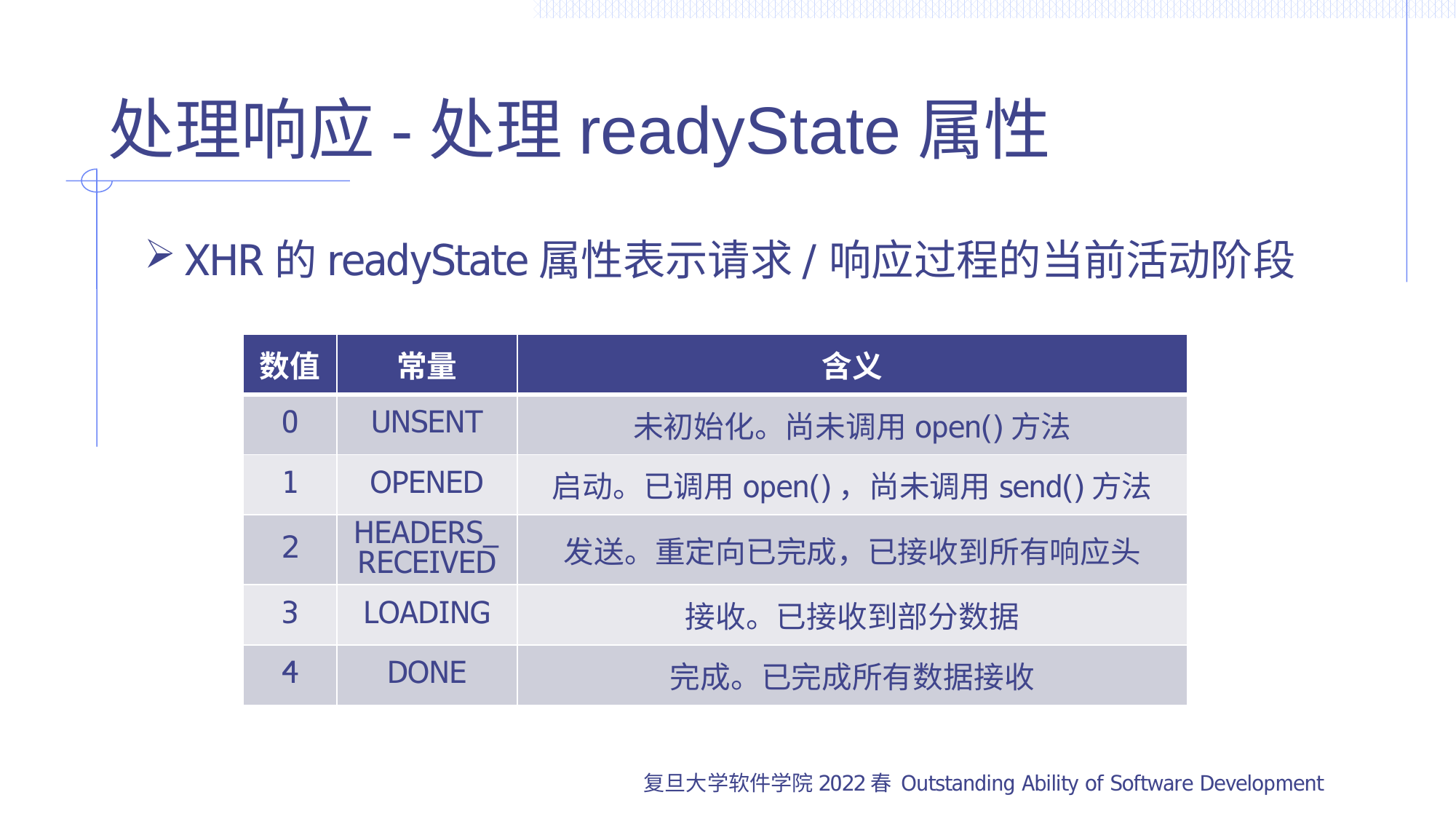

# 处理响应-处理readyState属性
XHR的readyState属性表示请求/响应过程的当前活动阶段
| 数值 | 常量 | 含义 |
| --- | --- | --- |
| 0 | UNSENT | 未初始化。尚未调用open()方法 |
| 1 | OPENED | 启动。已调用open()，尚未调用send()方法 |
| 2 | HEADERS\_RECEIVED | 发送。重定向已完成，已接收到所有响应头 |
| 3 | LOADING | 接收。已接收到部分数据 |
| 4 | DONE | 完成。已完成所有数据接收 |